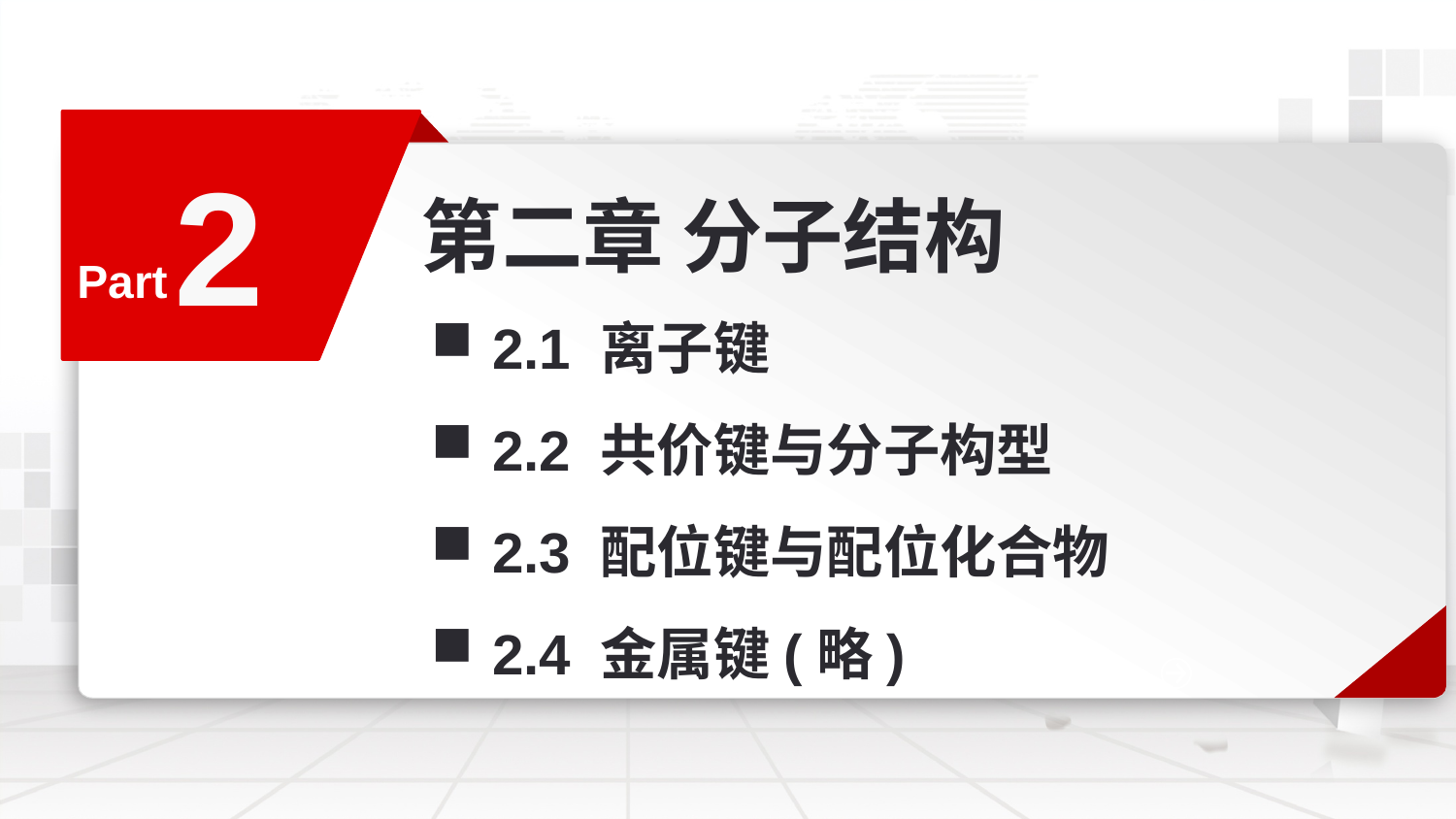

2

第二章 分子结构
Part
 2.1 离子键
 2.2 共价键与分子构型
 2.3 配位键与配位化合物
 2.4 金属键(略)